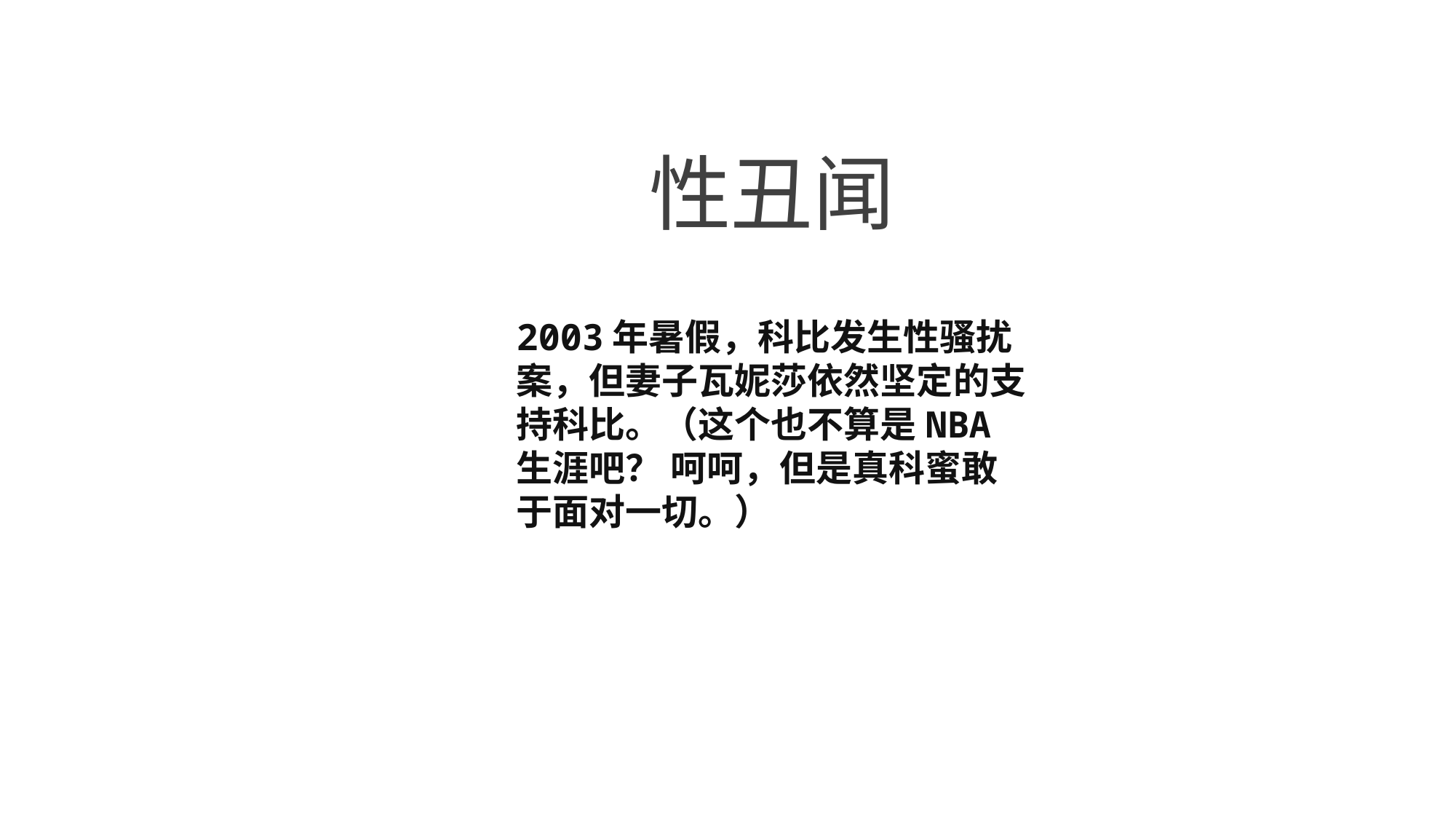

性丑闻
2003年暑假，科比发生性骚扰案，但妻子瓦妮莎依然坚定的支持科比。（这个也不算是NBA生涯吧？ 呵呵，但是真科蜜敢于面对一切。）